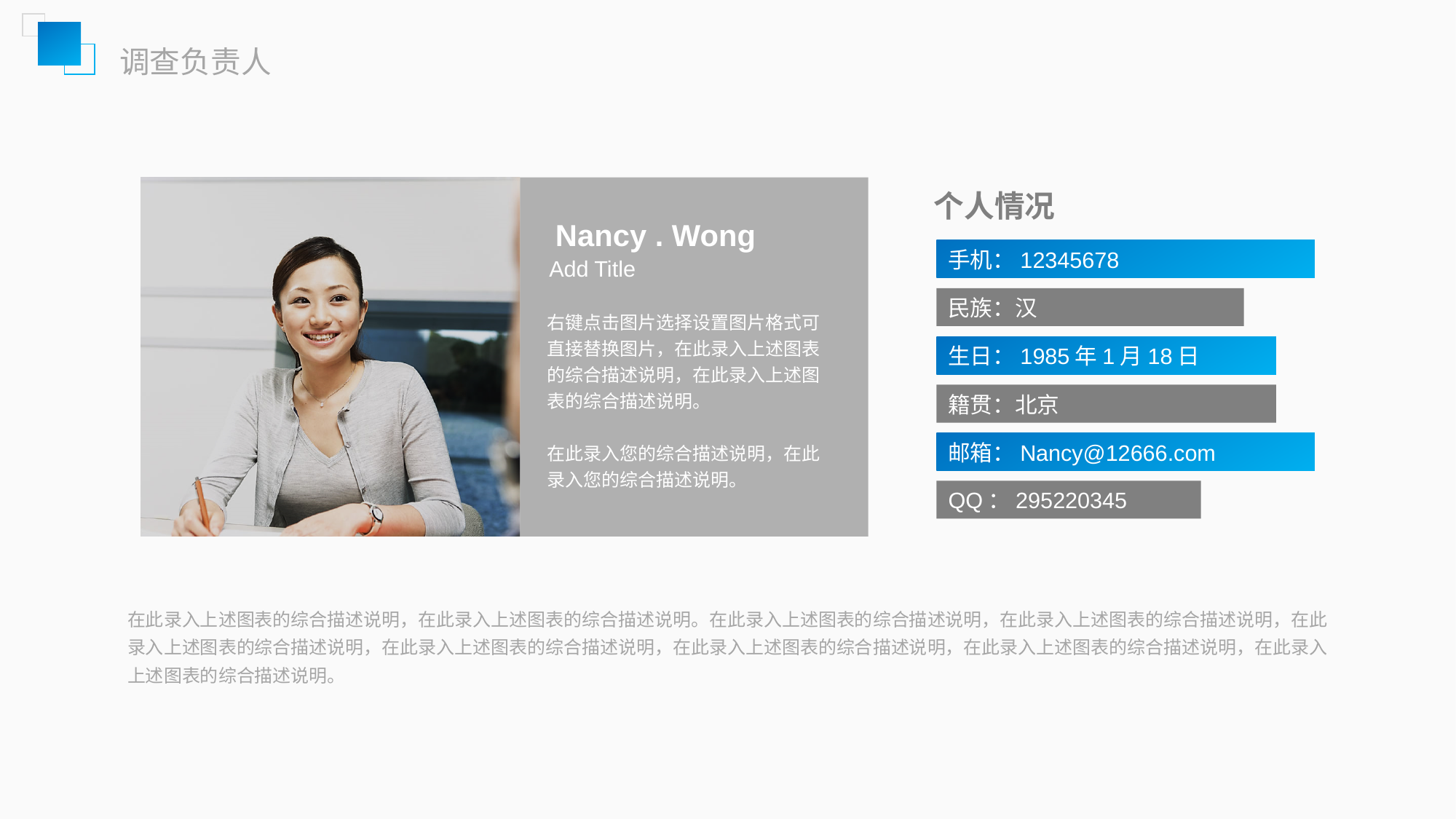

调查负责人

个人情况
Nancy . Wong

手机：12345678
Add Title

民族：汉
右键点击图片选择设置图片格式可直接替换图片，在此录入上述图表的综合描述说明，在此录入上述图表的综合描述说明。

在此录入您的综合描述说明，在此录入您的综合描述说明。

生日：1985年1月18日

籍贯：北京

邮箱：Nancy@12666.com

QQ：295220345
在此录入上述图表的综合描述说明，在此录入上述图表的综合描述说明。在此录入上述图表的综合描述说明，在此录入上述图表的综合描述说明，在此录入上述图表的综合描述说明，在此录入上述图表的综合描述说明，在此录入上述图表的综合描述说明，在此录入上述图表的综合描述说明，在此录入上述图表的综合描述说明。